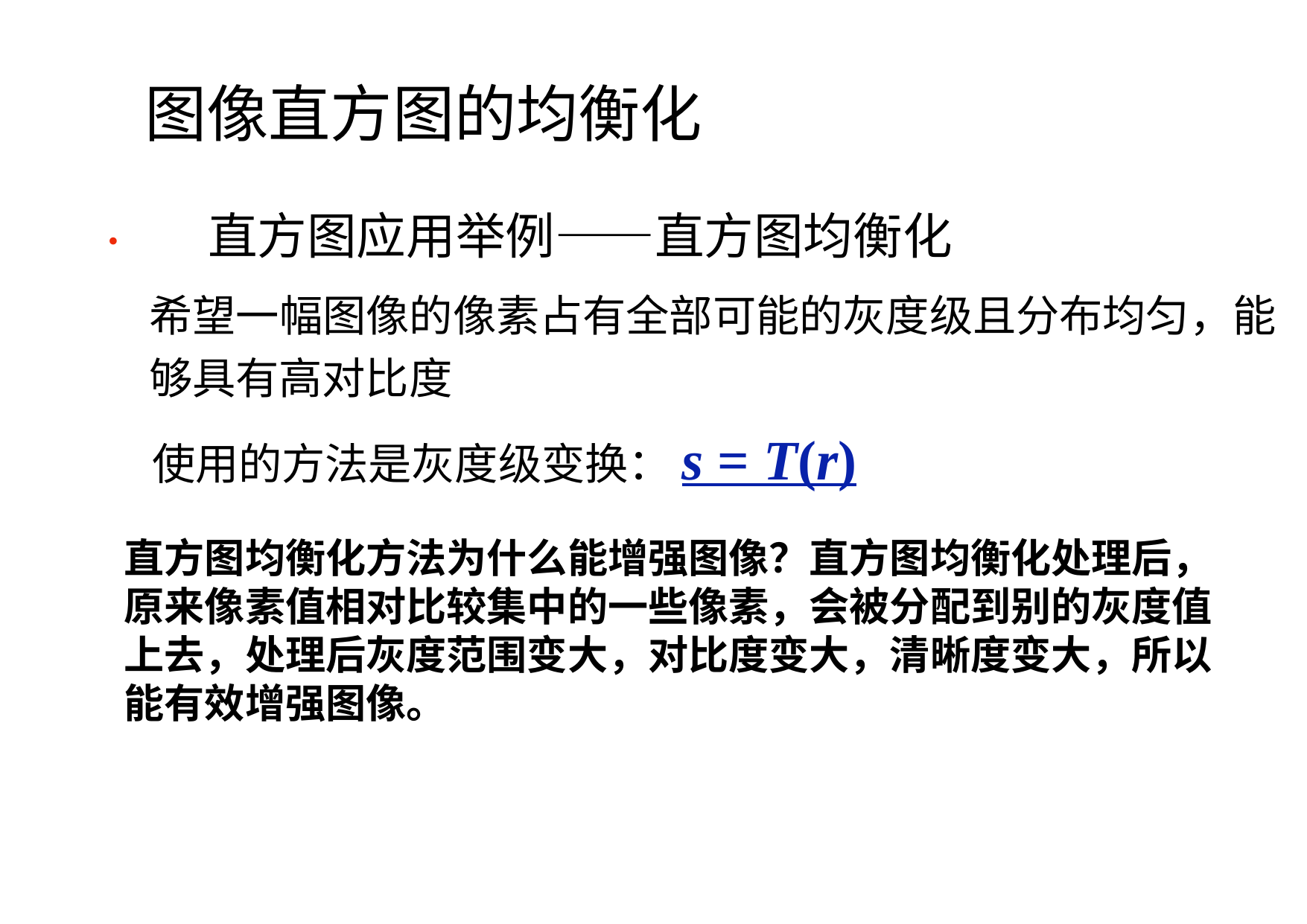

图像直方图的均衡化
•	直方图应用举例——直方图均衡化
希望一幅图像的像素占有全部可能的灰度级且分布均匀，能够具有高对比度
使用的方法是灰度级变换：s = T(r)
直方图均衡化方法为什么能增强图像？直方图均衡化处理后，原来像素值相对比较集中的一些像素，会被分配到别的灰度值上去，处理后灰度范围变大，对比度变大，清晰度变大，所以能有效增强图像。